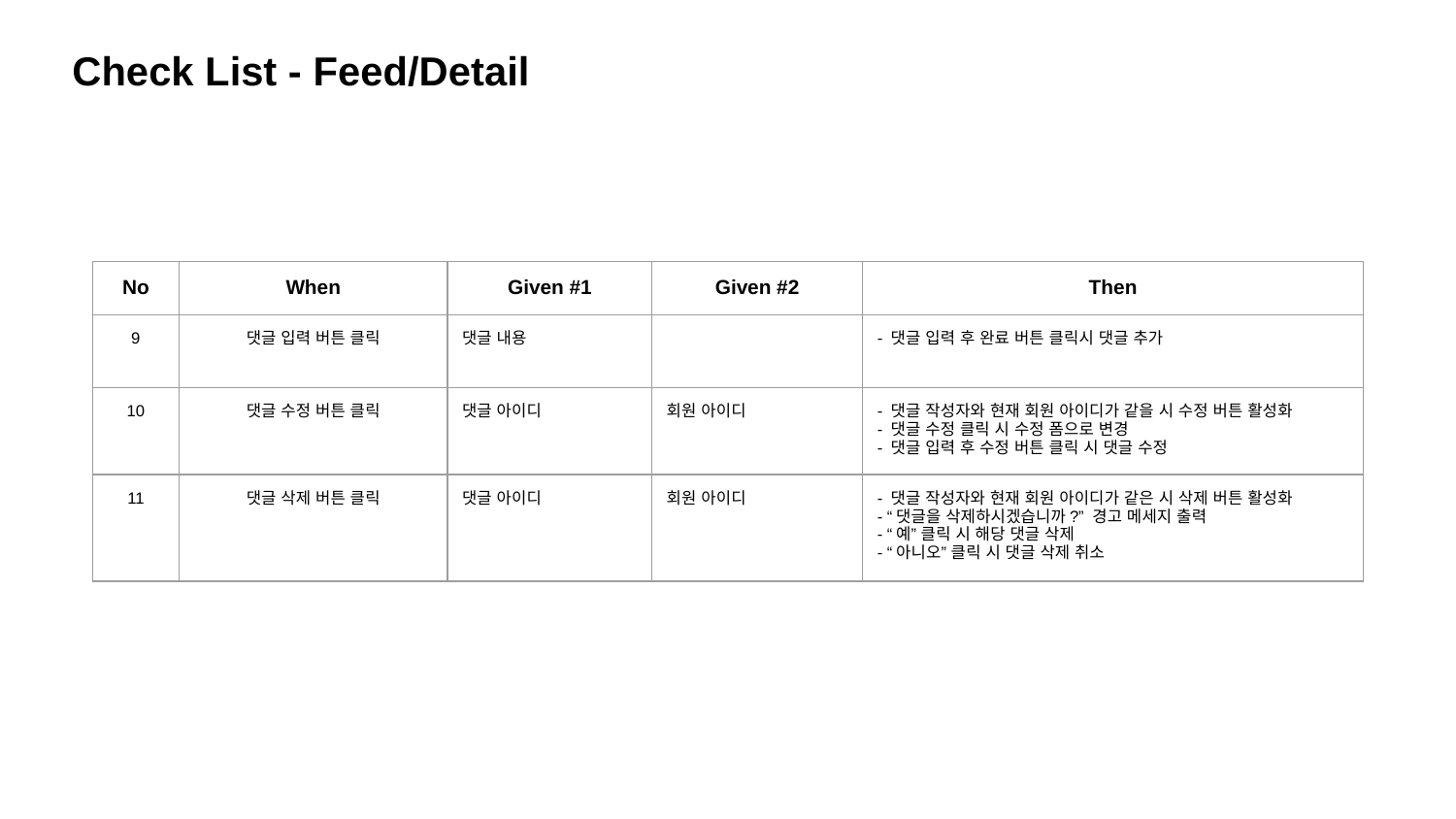

Check List - Feed/Detail
| No | When | Given #1 | Given #2 | Then |
| --- | --- | --- | --- | --- |
| 9 | 댓글 입력 버튼 클릭 | 댓글 내용 |  | - 댓글 입력 후 완료 버튼 클릭시 댓글 추가 |
| 10 | 댓글 수정 버튼 클릭 | 댓글 아이디 | 회원 아이디 | - 댓글 작성자와 현재 회원 아이디가 같을 시 수정 버튼 활성화 - 댓글 수정 클릭 시 수정 폼으로 변경 - 댓글 입력 후 수정 버튼 클릭 시 댓글 수정 |
| 11 | 댓글 삭제 버튼 클릭 | 댓글 아이디 | 회원 아이디 | - 댓글 작성자와 현재 회원 아이디가 같은 시 삭제 버튼 활성화 - “댓글을 삭제하시겠습니까?” 경고 메세지 출력 - “예” 클릭 시 해당 댓글 삭제 - “아니오” 클릭 시 댓글 삭제 취소 |